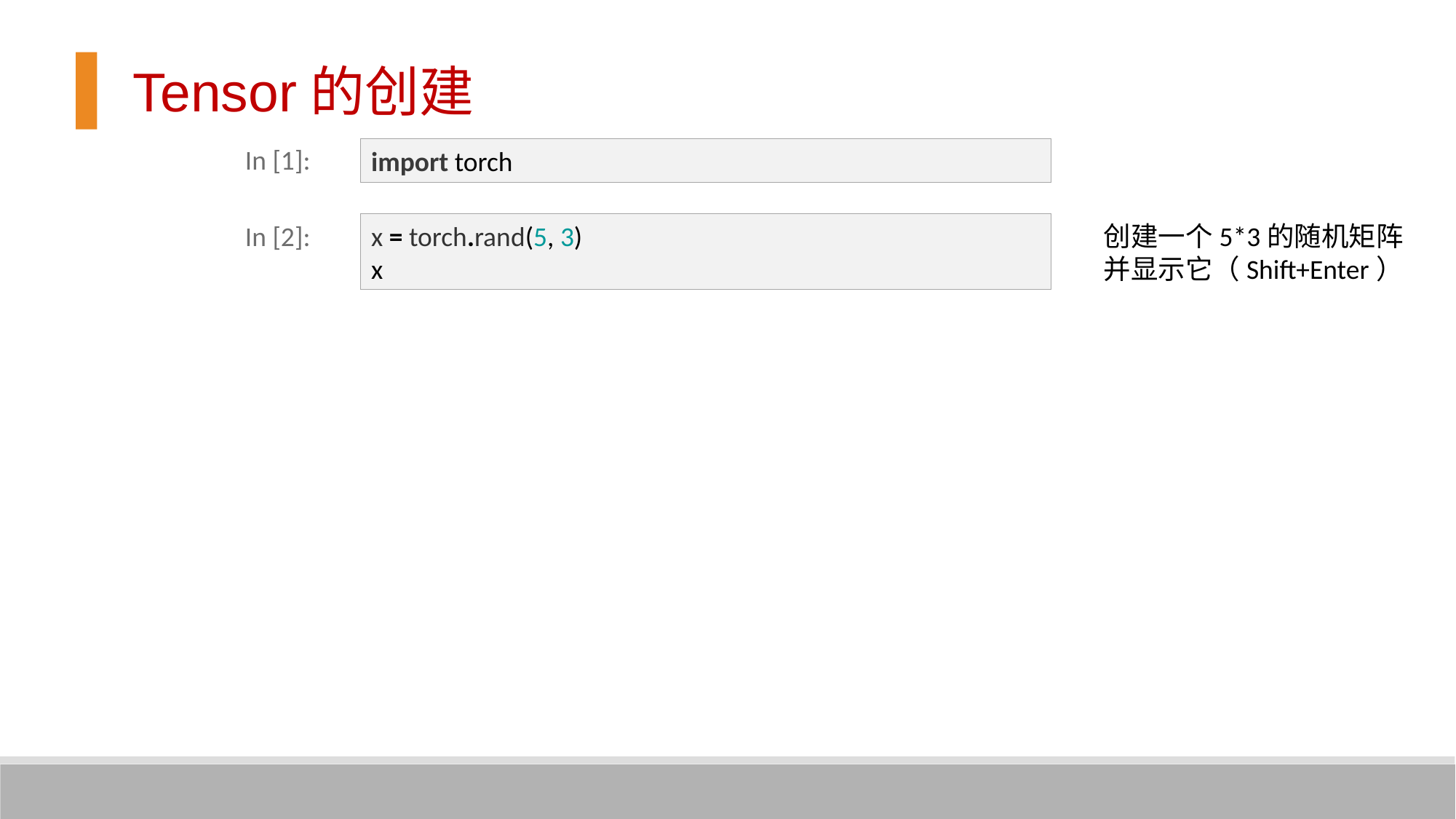

Tensor的创建
In [1]:
import torch
In [2]:
x = torch.rand(5, 3)
x
创建一个5*3的随机矩阵
并显示它（Shift+Enter）